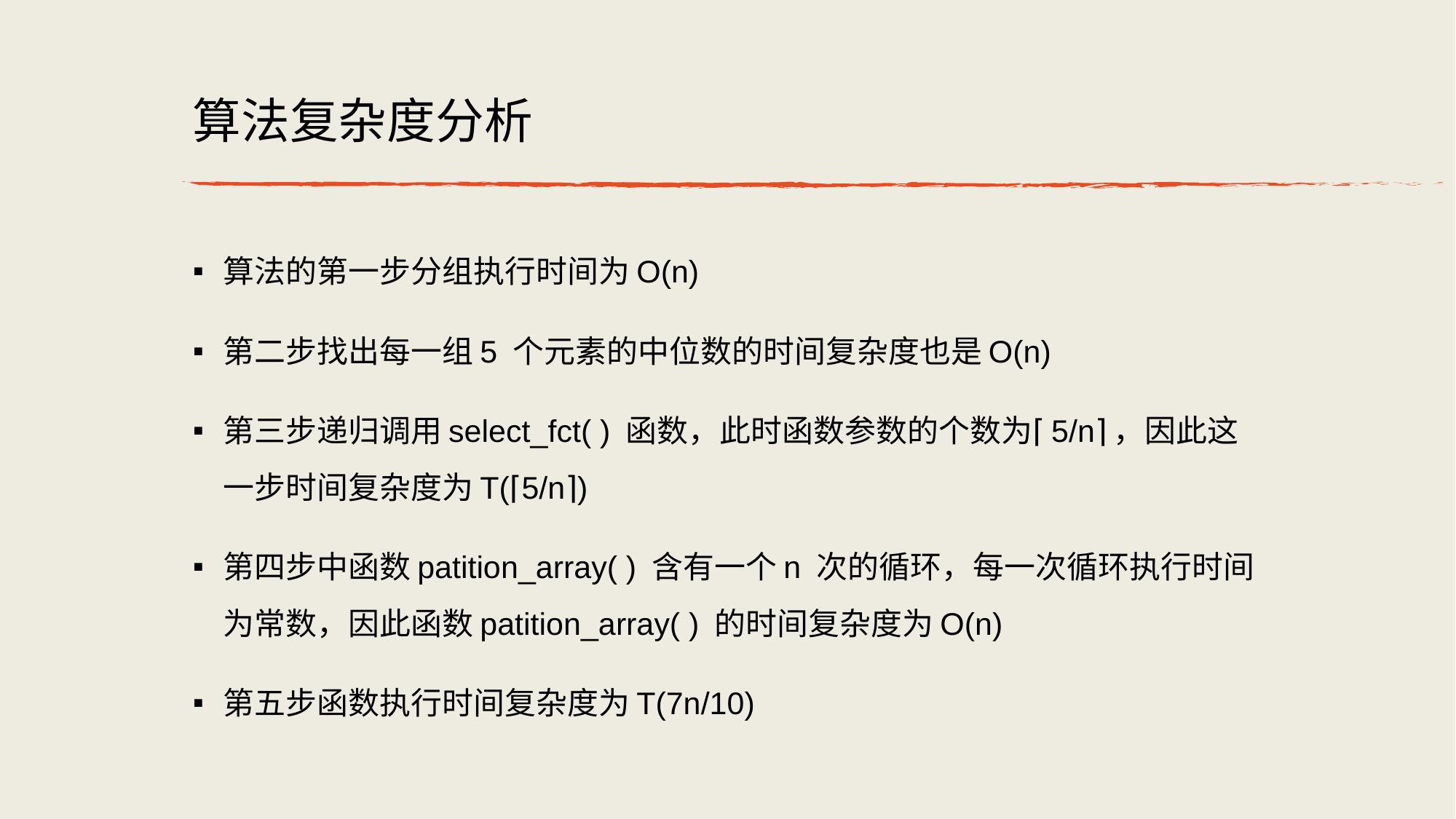

# 算法复杂度分析
算法的第⼀步分组执⾏时间为O(n)
第⼆步找出每⼀组5 个元素的中位数的时间复杂度也是O(n)
第三步递归调⽤select_fct( ) 函数，此时函数参数的个数为⌈5/n⌉，因此这⼀步时间复杂度为T(⌈5/n⌉)
第四步中函数patition_array( ) 含有⼀个n 次的循环，每⼀次循环执⾏时间为常数，因此函数patition_array( ) 的时间复杂度为O(n)
第五步函数执⾏时间复杂度为T(7n/10)